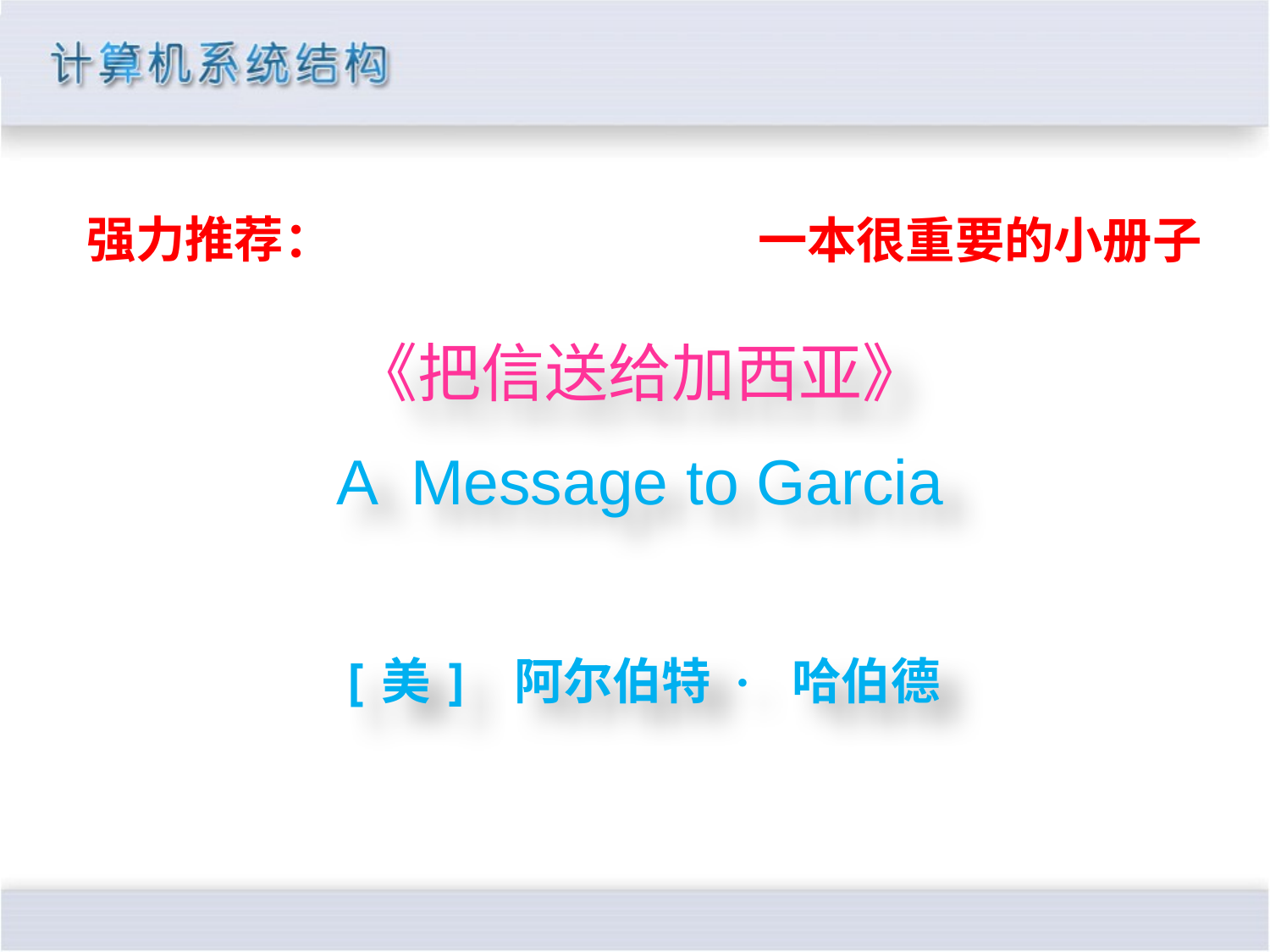

强力推荐：
一本很重要的小册子
《把信送给加西亚》
A  Message to Garcia

[美] 阿尔伯特 · 哈伯德